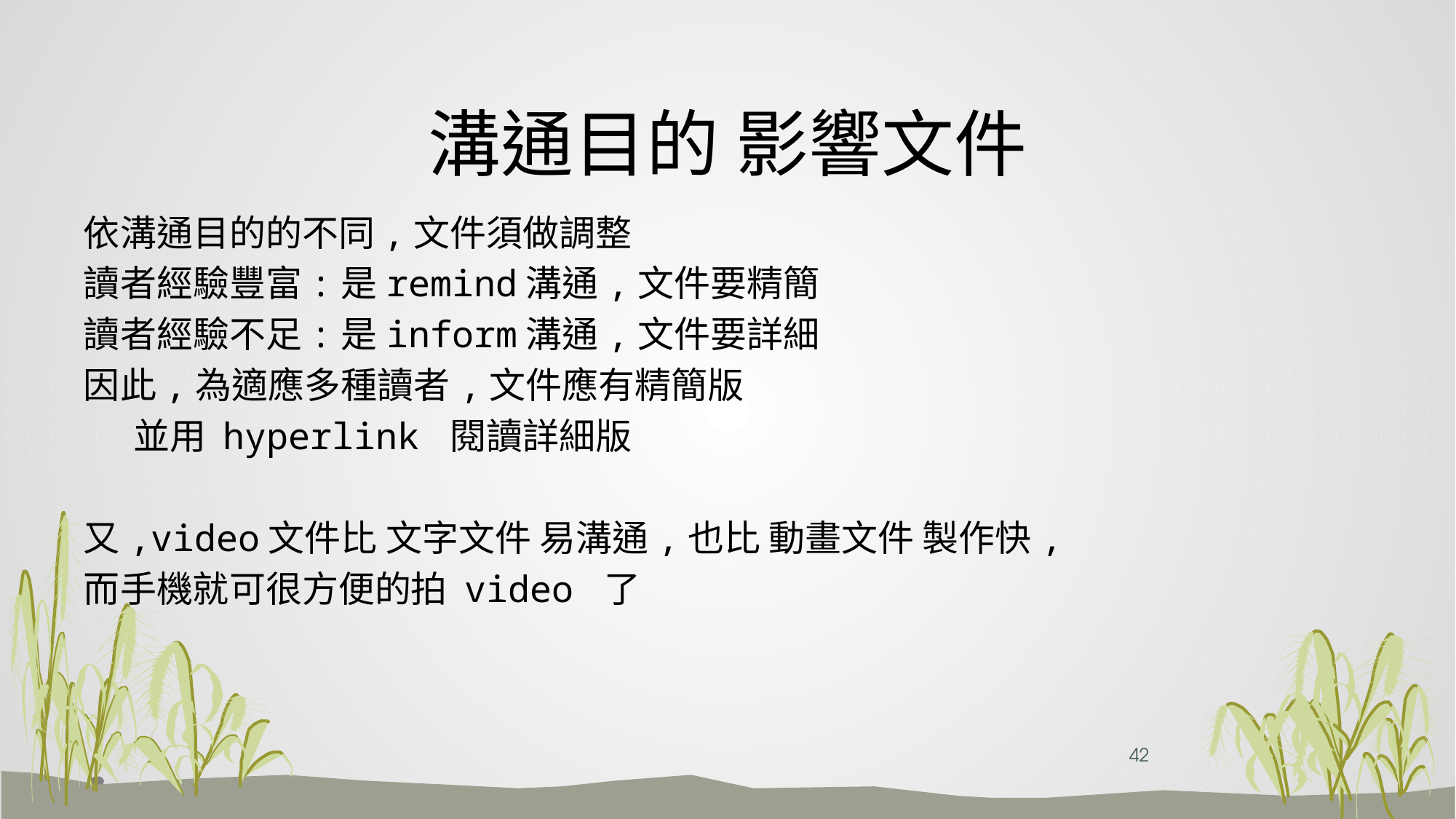

# 溝通目的 影響文件
依溝通目的的不同,文件須做調整
讀者經驗豐富:是remind溝通,文件要精簡
讀者經驗不足:是inform溝通,文件要詳細
因此,為適應多種讀者,文件應有精簡版
     並用 hyperlink 閱讀詳細版

又,video文件比 文字文件 易溝通,也比 動畫文件 製作快,
而手機就可很方便的拍 video 了
42